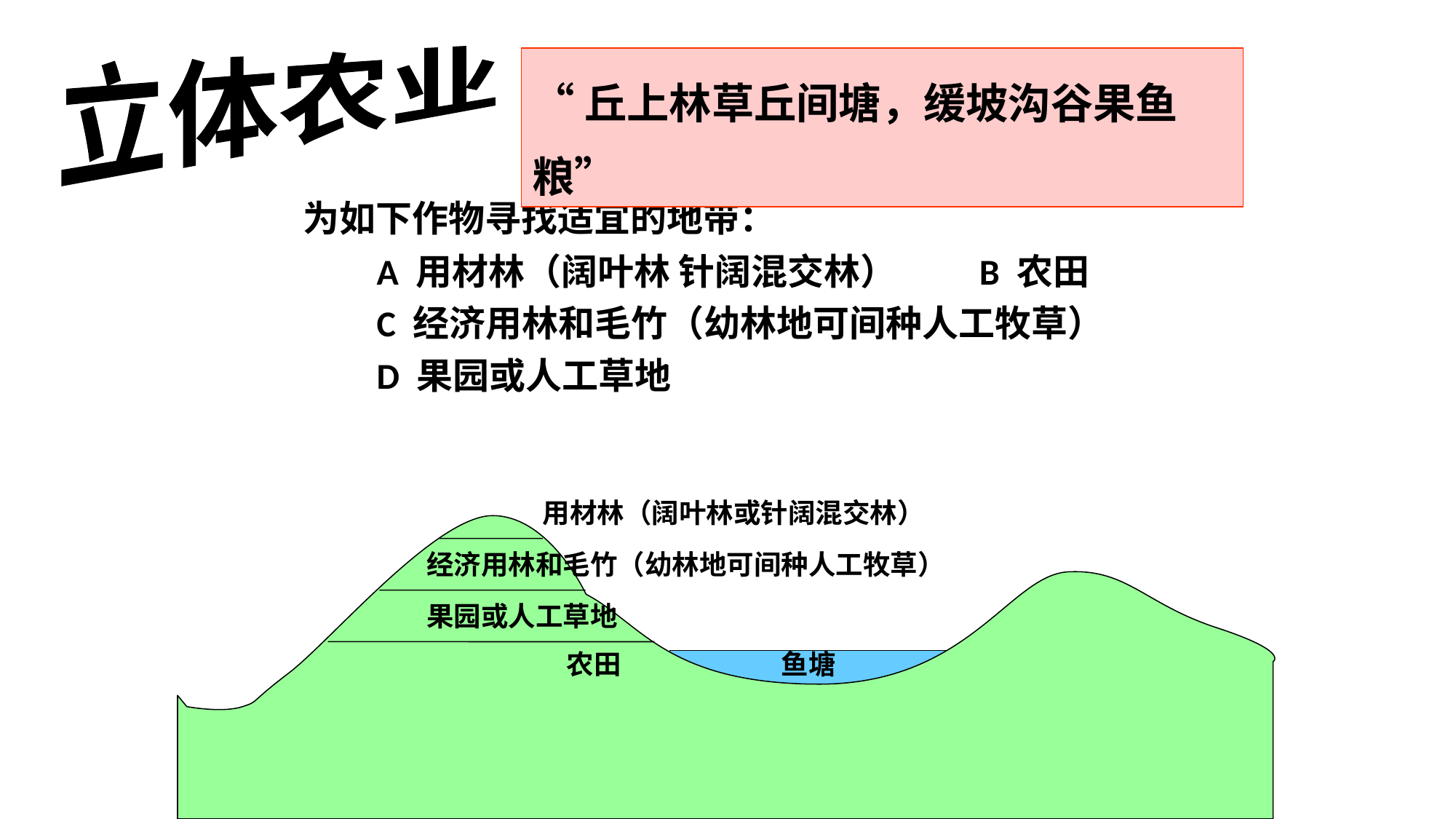

立体农业
“丘上林草丘间塘，缓坡沟谷果鱼粮”
为如下作物寻找适宜的地带：
         A 用材林（阔叶林 针阔混交林）         B 农田
         C 经济用林和毛竹（幼林地可间种人工牧草）
         D 果园或人工草地
 用材林（阔叶林或针阔混交林）

经济用林和毛竹（幼林地可间种人工牧草）
果园或人工草地
农田
鱼塘